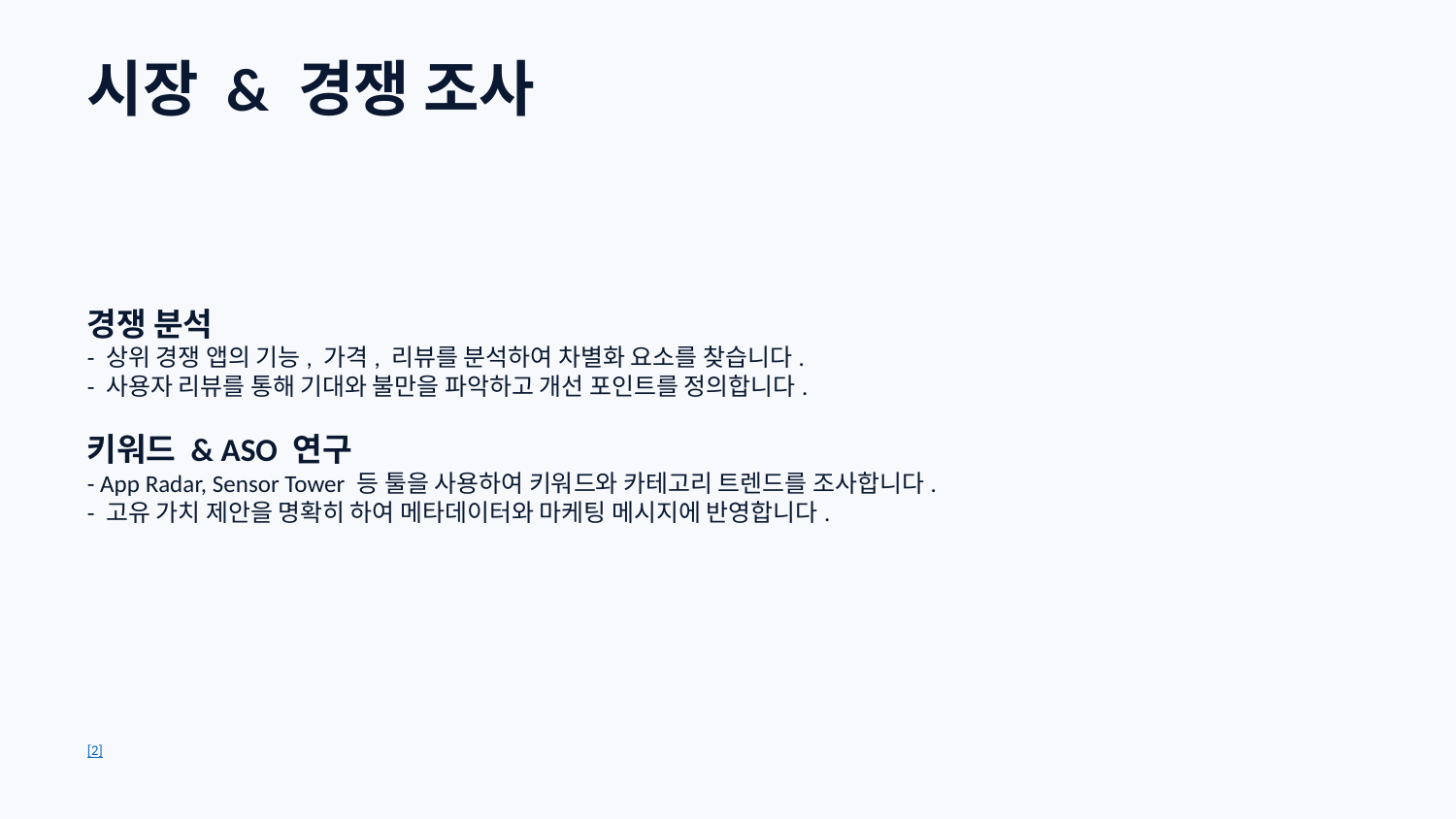

시장 & 경쟁 조사
경쟁 분석
- 상위 경쟁 앱의 기능, 가격, 리뷰를 분석하여 차별화 요소를 찾습니다.
- 사용자 리뷰를 통해 기대와 불만을 파악하고 개선 포인트를 정의합니다.

키워드 & ASO 연구
- App Radar, Sensor Tower 등 툴을 사용하여 키워드와 카테고리 트렌드를 조사합니다.
- 고유 가치 제안을 명확히 하여 메타데이터와 마케팅 메시지에 반영합니다.
[2]